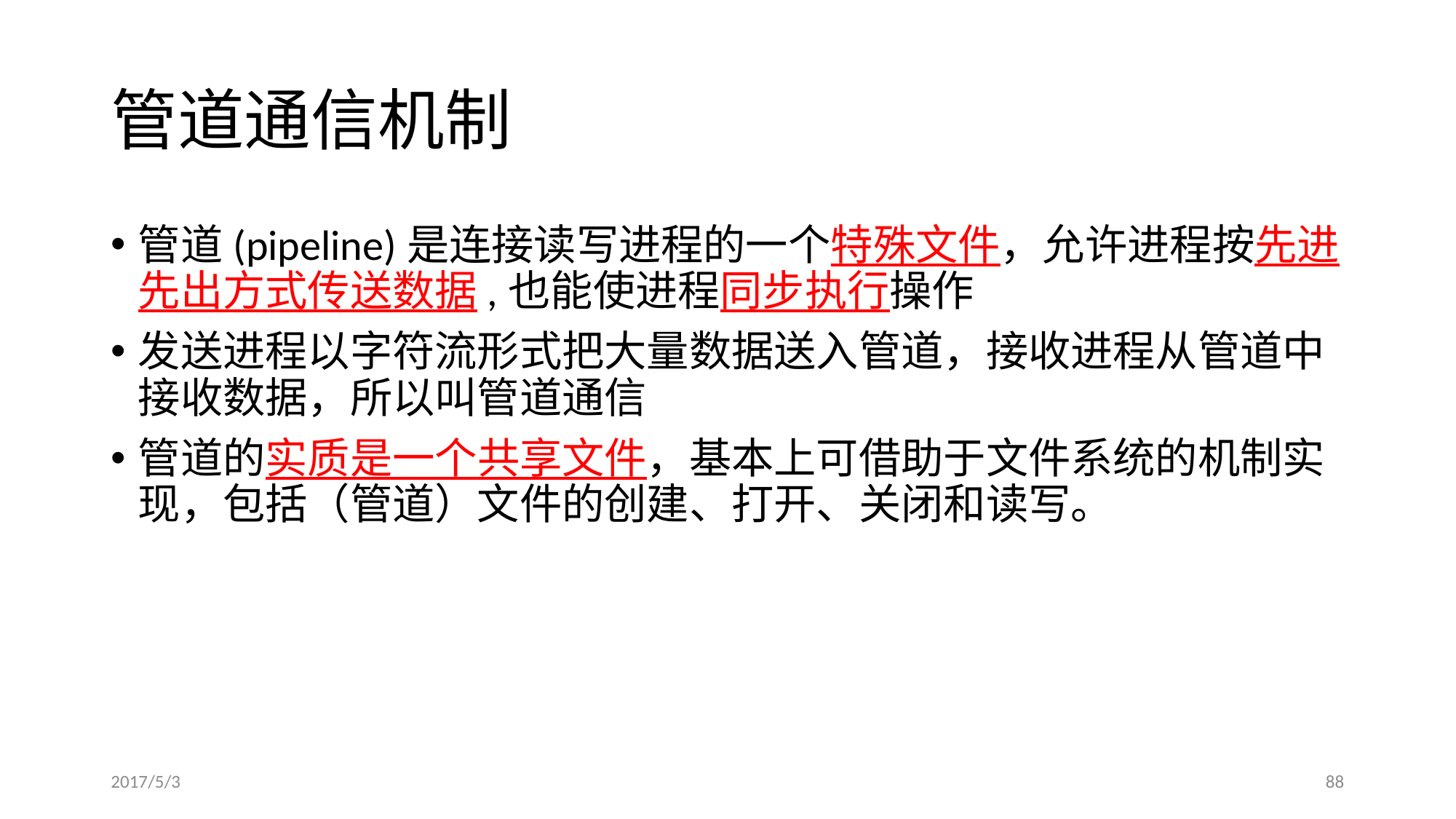

# 管道通信机制
管道(pipeline)是连接读写进程的一个特殊文件，允许进程按先进先出方式传送数据,也能使进程同步执行操作
发送进程以字符流形式把大量数据送入管道，接收进程从管道中接收数据，所以叫管道通信
管道的实质是一个共享文件，基本上可借助于文件系统的机制实现，包括（管道）文件的创建、打开、关闭和读写。

2017/5/3
88